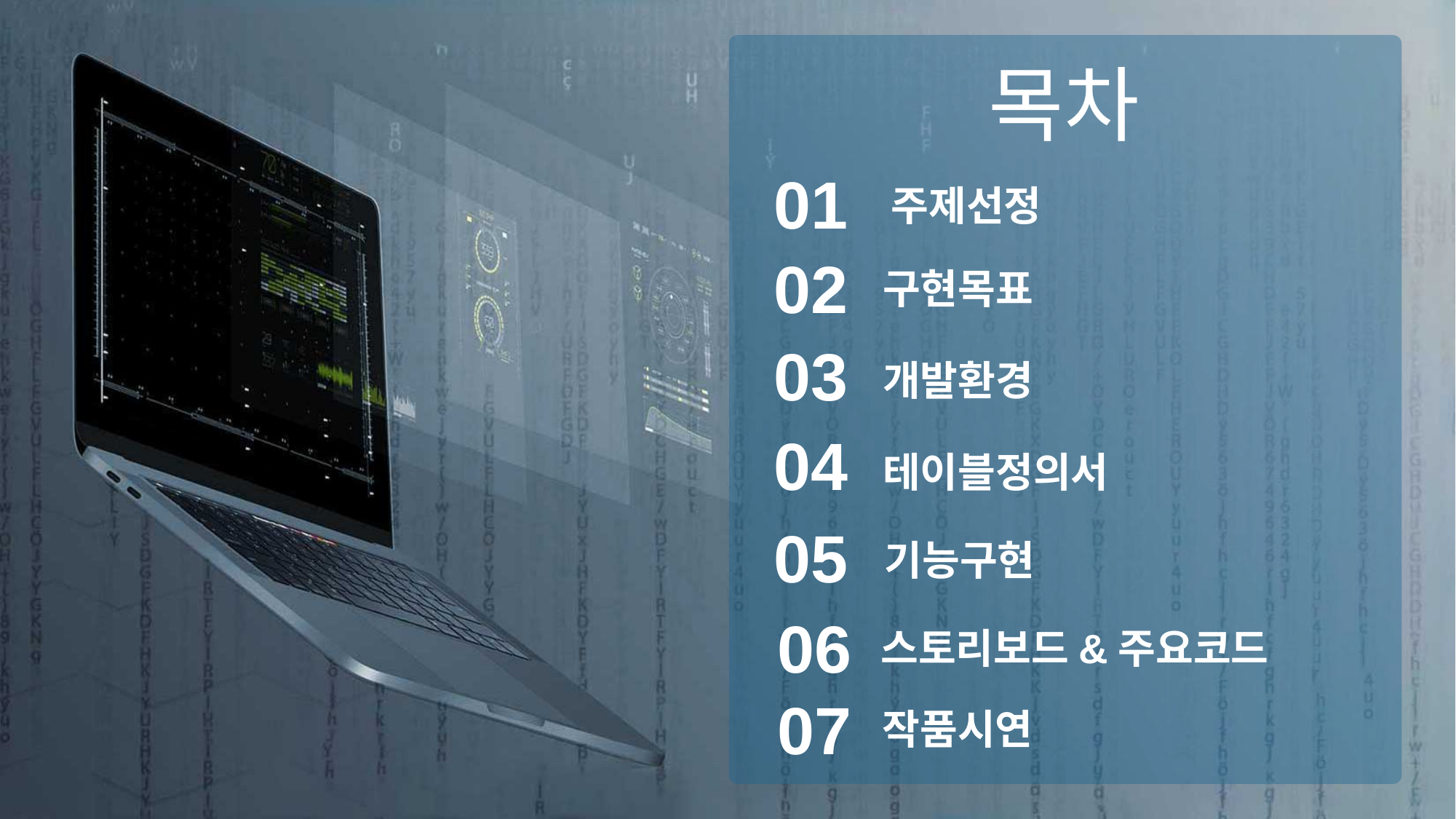

목차
01
 주제선정
02
구현목표
03
개발환경
04
테이블정의서
05
스토리보드&주요코드
기능구현
06
07
작품시연